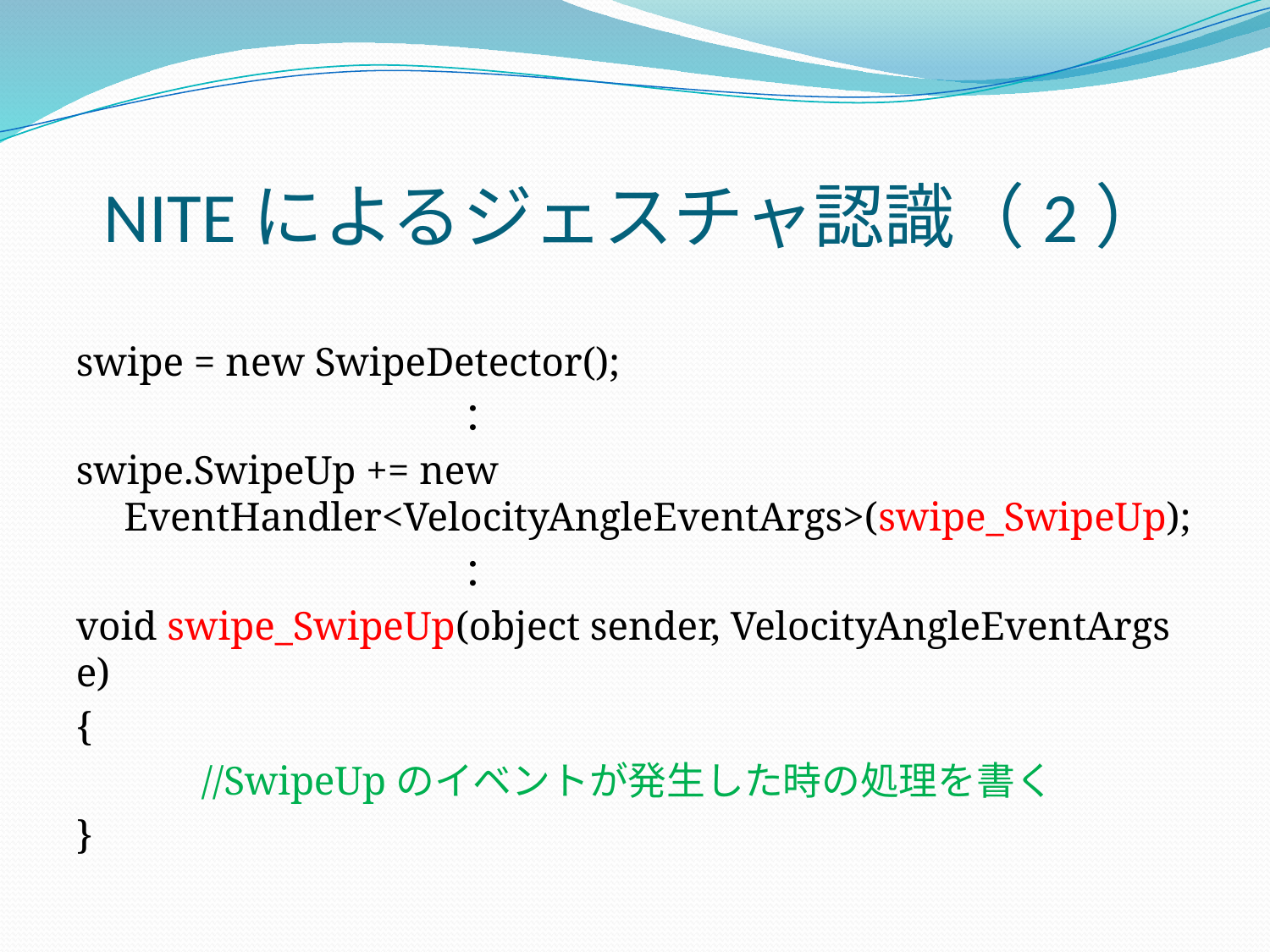

# NITEによるジェスチャ認識（2）

swipe = new SwipeDetector();
　　　　　　　　　　：
swipe.SwipeUp += new　　　
　EventHandler<VelocityAngleEventArgs>(swipe_SwipeUp);
　　　　　　　　　　：
void swipe_SwipeUp(object sender, VelocityAngleEventArgs e)
{
　　　//SwipeUpのイベントが発生した時の処理を書く
}